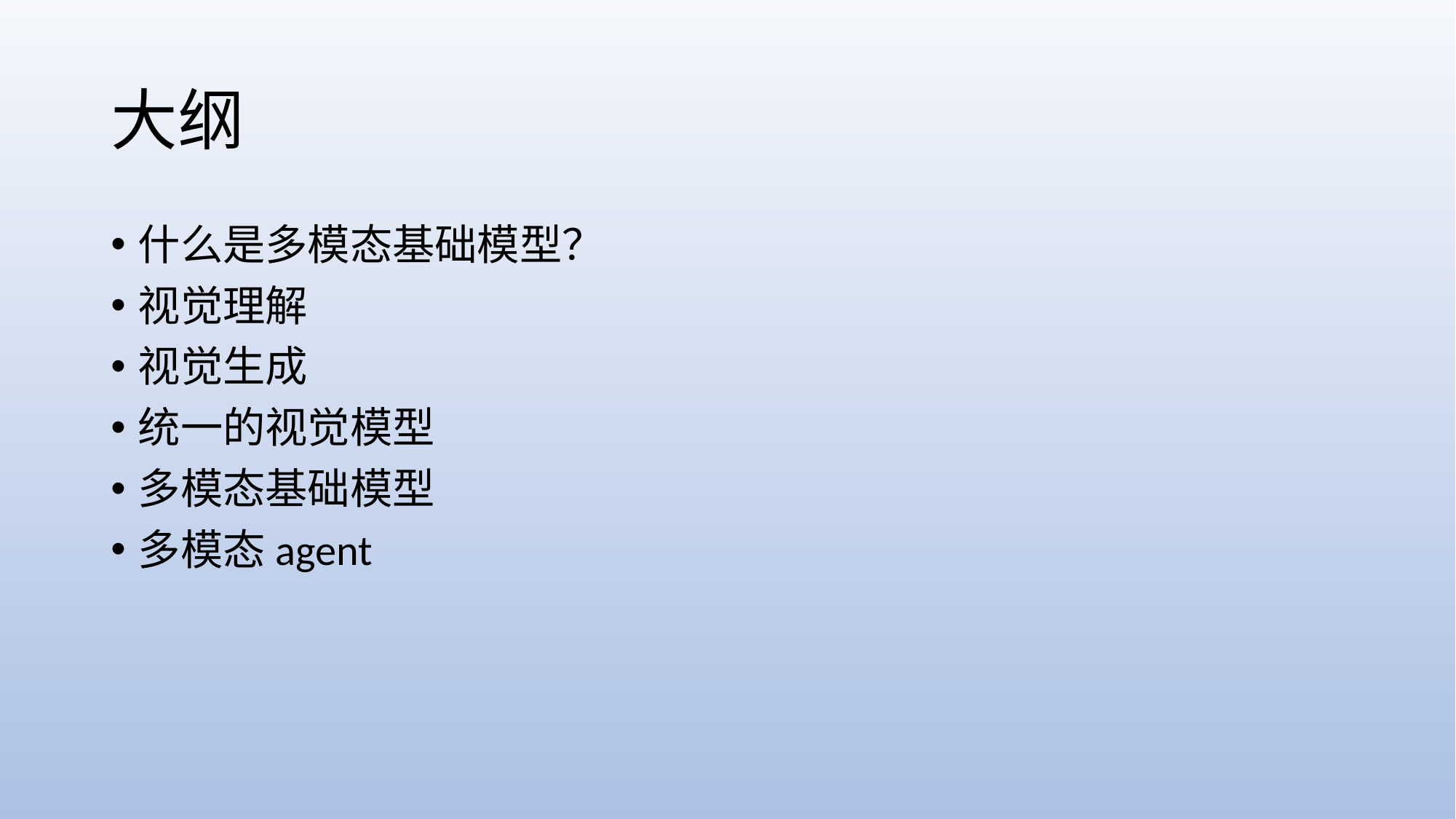

# 大纲
什么是多模态基础模型？
视觉理解
视觉生成
统一的视觉模型
多模态基础模型
多模态agent